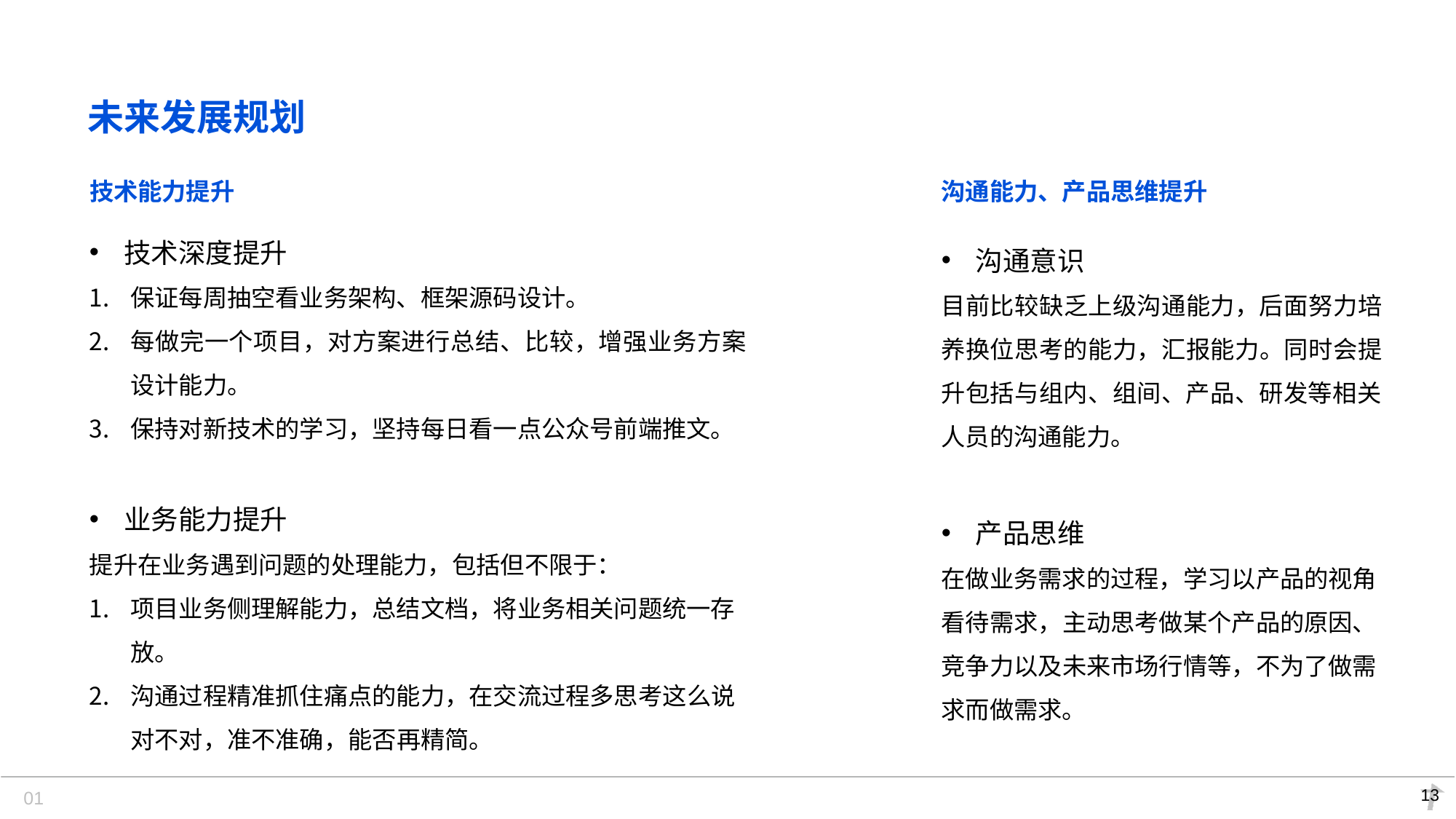

未来发展规划
技术能力提升
沟通能力、产品思维提升
技术深度提升
保证每周抽空看业务架构、框架源码设计。
每做完一个项目，对方案进行总结、比较，增强业务方案设计能力。
保持对新技术的学习，坚持每日看一点公众号前端推文。

业务能力提升
提升在业务遇到问题的处理能力，包括但不限于：
项目业务侧理解能力，总结文档，将业务相关问题统一存放。
沟通过程精准抓住痛点的能力，在交流过程多思考这么说对不对，准不准确，能否再精简。
沟通意识
目前比较缺乏上级沟通能力，后面努力培养换位思考的能力，汇报能力。同时会提升包括与组内、组间、产品、研发等相关人员的沟通能力。

产品思维
在做业务需求的过程，学习以产品的视角看待需求，主动思考做某个产品的原因、竞争力以及未来市场行情等，不为了做需求而做需求。
13
01